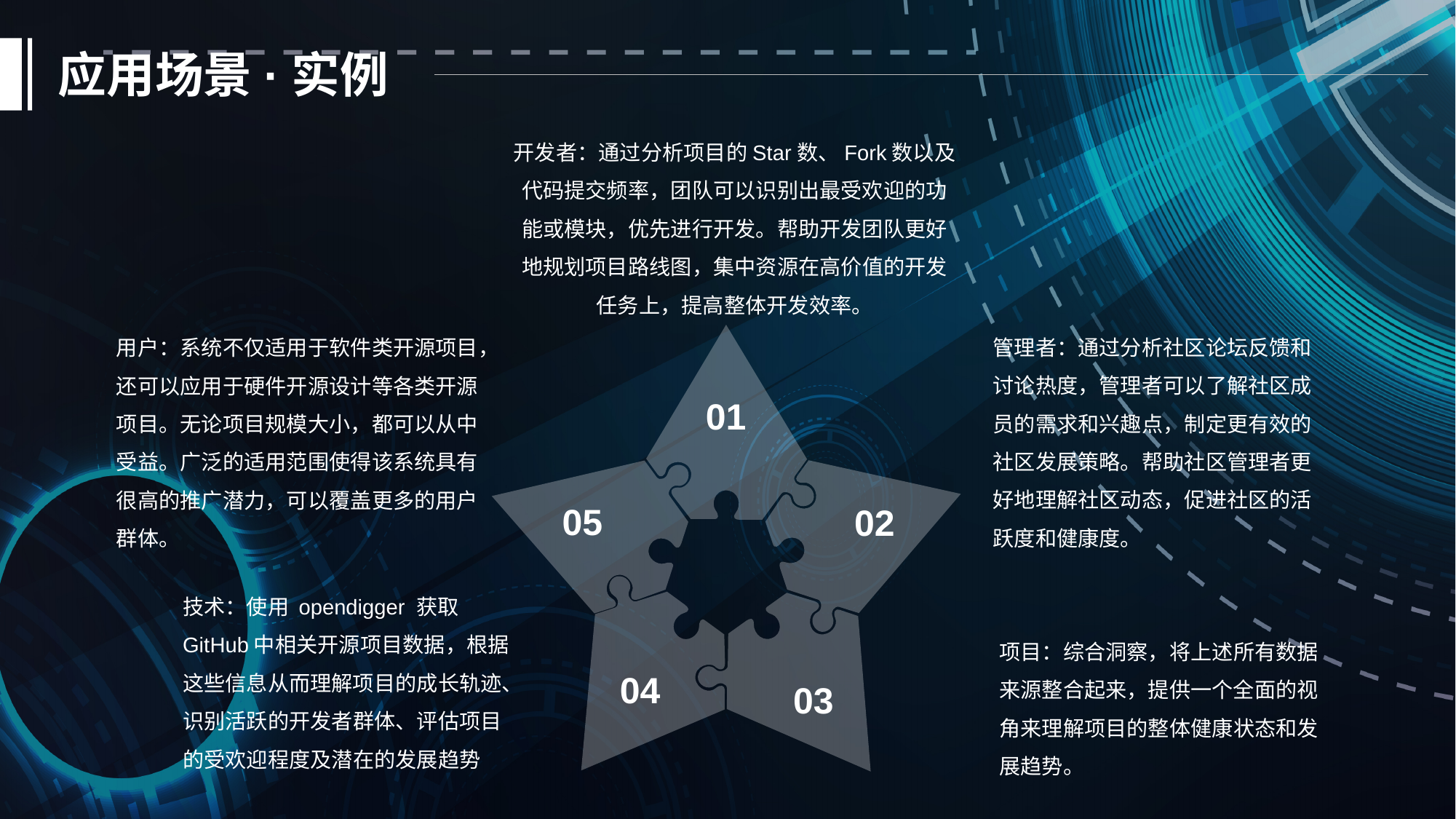

应用场景·实例
开发者：通过分析项目的Star数、Fork数以及代码提交频率，团队可以识别出最受欢迎的功能或模块，优先进行开发。帮助开发团队更好地规划项目路线图，集中资源在高价值的开发任务上，提高整体开发效率。

管理者：通过分析社区论坛反馈和讨论热度，管理者可以了解社区成员的需求和兴趣点，制定更有效的社区发展策略。帮助社区管理者更好地理解社区动态，促进社区的活跃度和健康度。

用户：系统不仅适用于软件类开源项目，还可以应用于硬件开源设计等各类开源项目。无论项目规模大小，都可以从中受益。广泛的适用范围使得该系统具有很高的推广潜力，可以覆盖更多的用户群体。

01

05

02
技术：使用 opendigger 获取GitHub中相关开源项目数据，根据这些信息从而理解项目的成长轨迹、识别活跃的开发者群体、评估项目的受欢迎程度及潜在的发展趋势

04

03
项目：综合洞察，将上述所有数据来源整合起来，提供一个全面的视角来理解项目的整体健康状态和发展趋势。